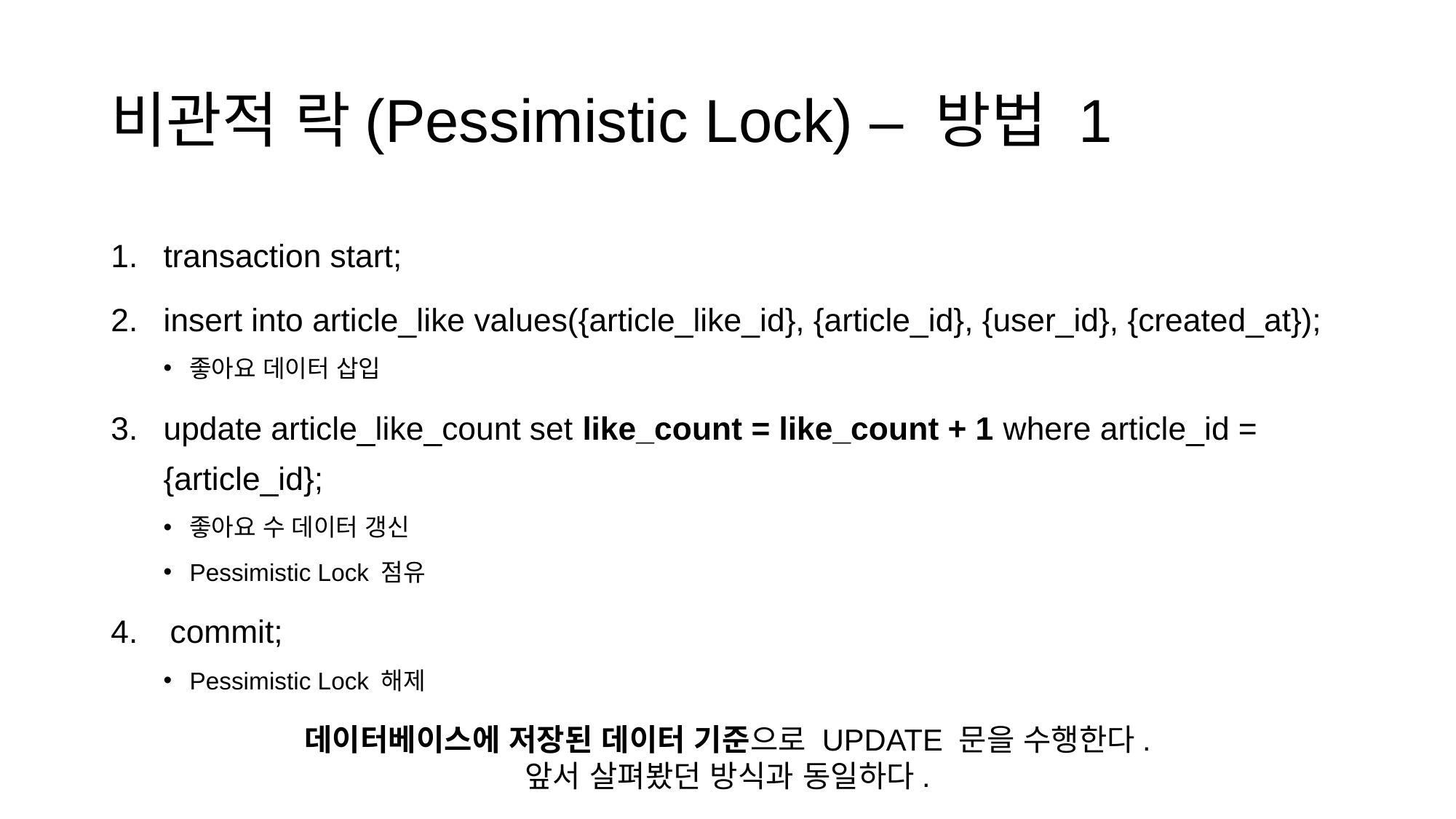

# 비관적 락(Pessimistic Lock) – 방법 1
transaction start;
insert into article_like values({article_like_id}, {article_id}, {user_id}, {created_at});
좋아요 데이터 삽입
update article_like_count set like_count = like_count + 1 where article_id = {article_id};
좋아요 수 데이터 갱신
Pessimistic Lock 점유
commit;
Pessimistic Lock 해제

데이터베이스에 저장된 데이터 기준으로 UPDATE 문을 수행한다.
앞서 살펴봤던 방식과 동일하다.